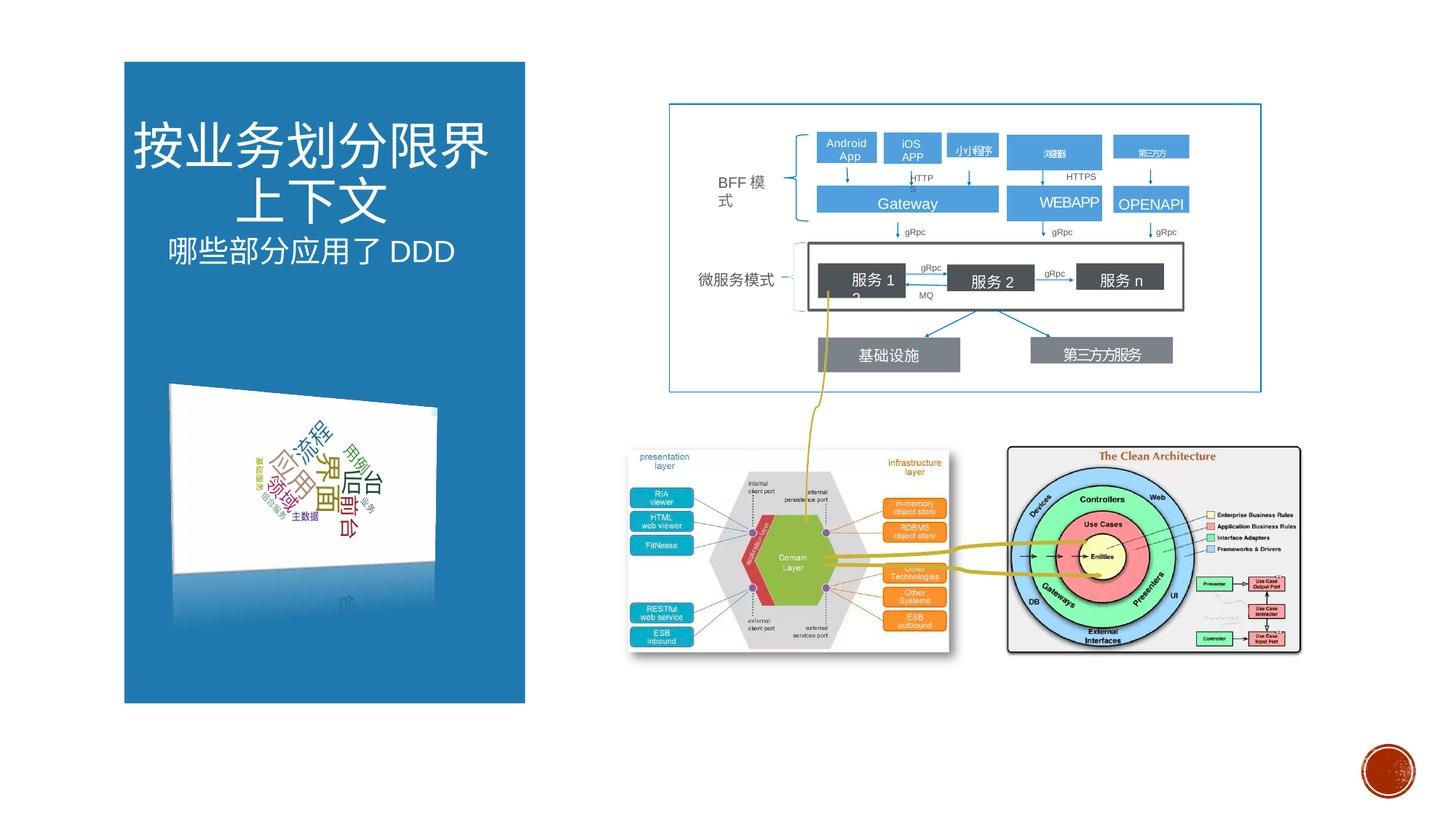

# 按业务划分限界 上下文
哪些部分应用了DDD
Android  App
iOS  APP
⼩小程序
| 浏览器器 |  |
| --- | --- |
|  | HTTPS |
| WEBAPP |  |
|  |  |

第三⽅方

BFF模式
HTTPS

Gateway
OPENAPI

gRpc
gRpc
gRpc

gRpc

服务n
服务2
gRpc
微服务模式
服务1	服务2

MQ

第三⽅方服务

基础设施